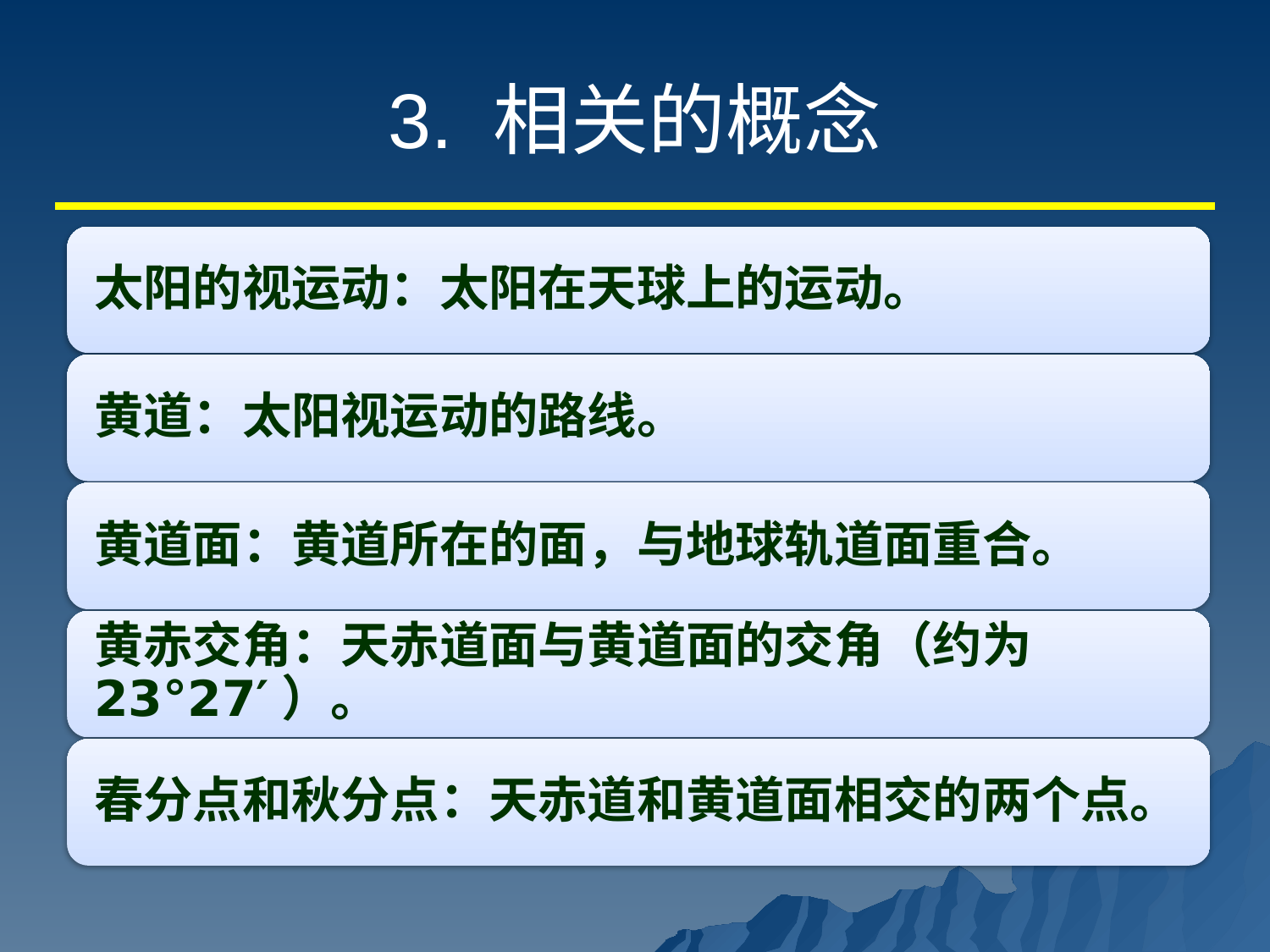

# 3. 相关的概念
太阳的视运动：太阳在天球上的运动。
黄道：太阳视运动的路线。
黄道面：黄道所在的面，与地球轨道面重合。
黄赤交角：天赤道面与黄道面的交角（约为23°27′）。
春分点和秋分点：天赤道和黄道面相交的两个点。